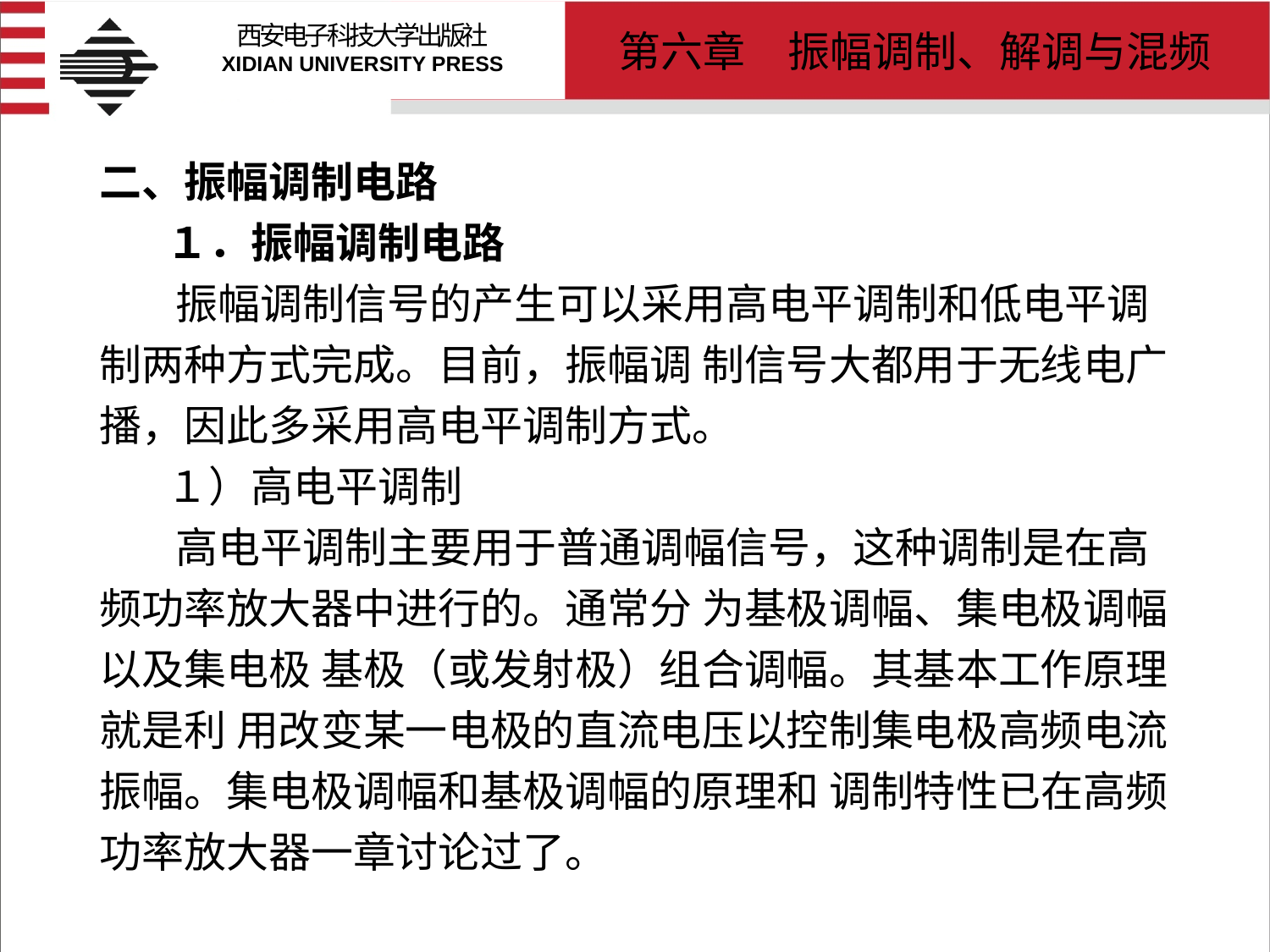

# 二、振幅调制电路 １．振幅调制电路 振幅调制信号的产生可以采用高电平调制和低电平调制两种方式完成。目前，振幅调 制信号大都用于无线电广播，因此多采用高电平调制方式。 １）高电平调制 高电平调制主要用于普通调幅信号，这种调制是在高频功率放大器中进行的。通常分 为基极调幅、集电极调幅以及集电极 基极（或发射极）组合调幅。其基本工作原理就是利 用改变某一电极的直流电压以控制集电极高频电流振幅。集电极调幅和基极调幅的原理和 调制特性已在高频功率放大器一章讨论过了。